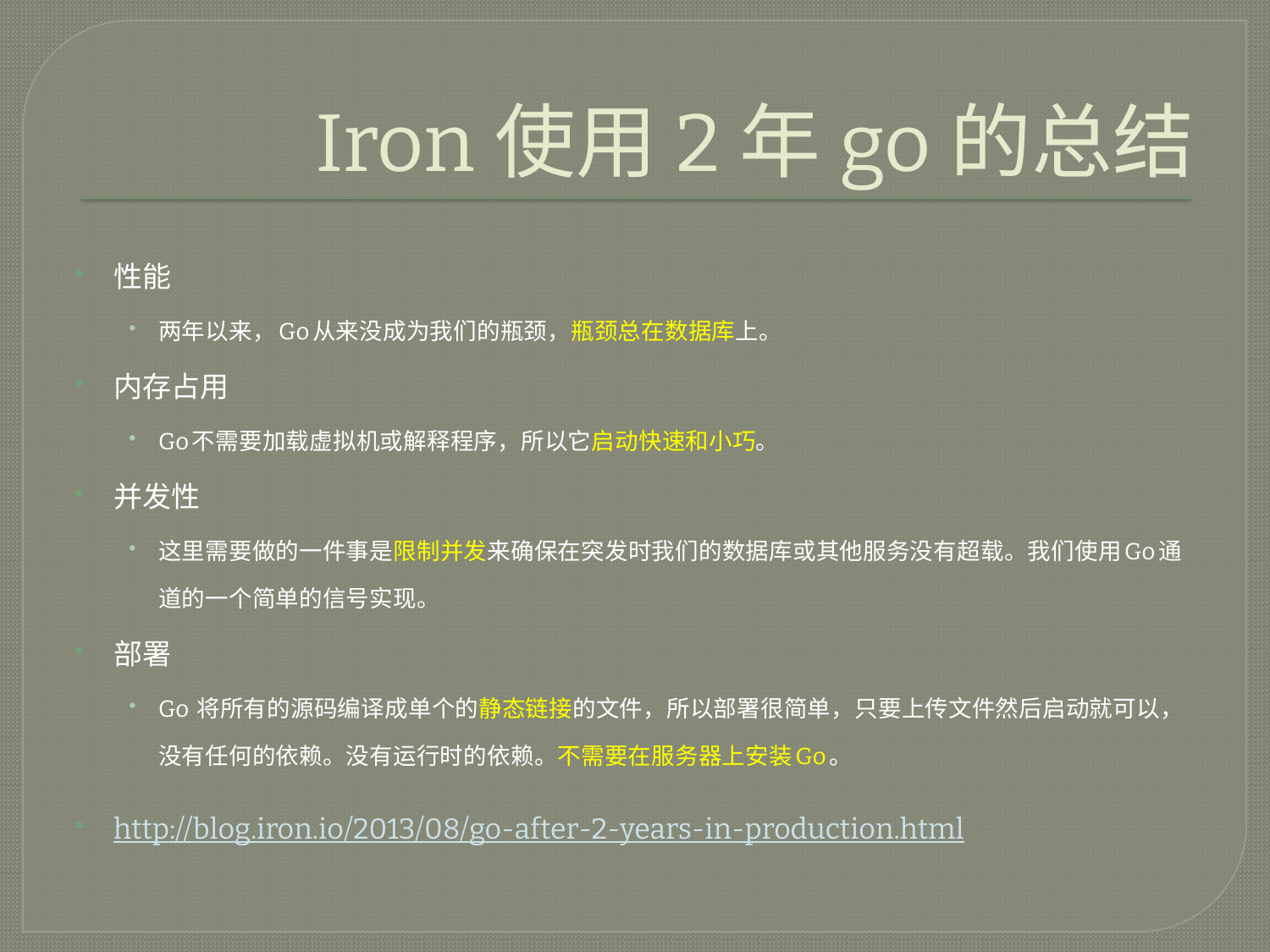

# Iron使用2年go的总结
性能
两年以来，Go从来没成为我们的瓶颈，瓶颈总在数据库上。
内存占用
Go不需要加载虚拟机或解释程序，所以它启动快速和小巧。
并发性
这里需要做的一件事是限制并发来确保在突发时我们的数据库或其他服务没有超载。我们使用Go通道的一个简单的信号实现。
部署
Go 将所有的源码编译成单个的静态链接的文件，所以部署很简单，只要上传文件然后启动就可以，没有任何的依赖。没有运行时的依赖。不需要在服务器上安装Go。

http://blog.iron.io/2013/08/go-after-2-years-in-production.html